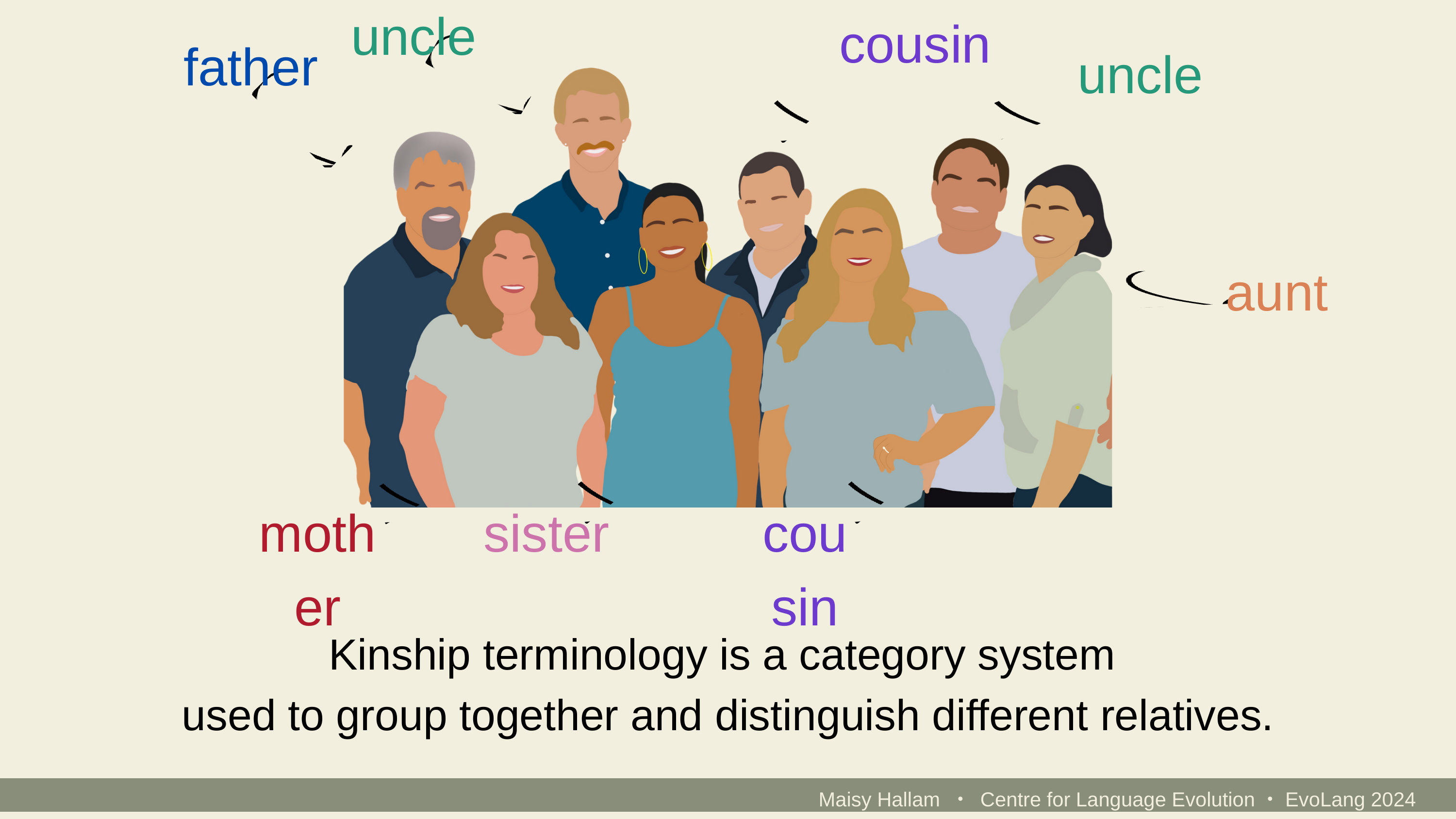

uncle
cousin

father
uncle

aunt

mother
sister
cousin
Kinship terminology is a category system
used to group together and distinguish different relatives.

Maisy Hallam ・ Centre for Language Evolution・EvoLang 2024